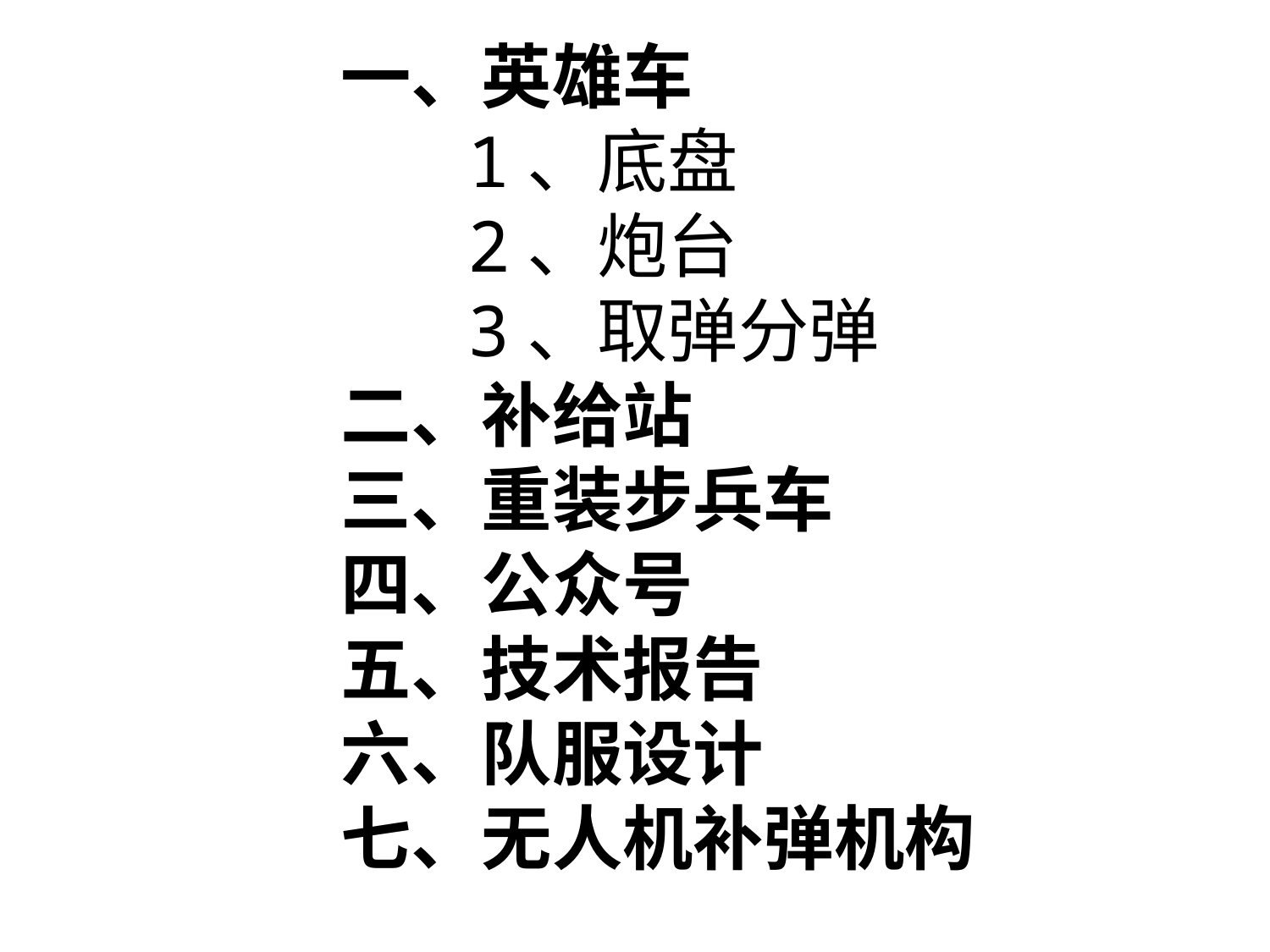

一、英雄车
	1、底盘
	2、炮台
	3、取弹分弹
二、补给站
三、重装步兵车
四、公众号
五、技术报告
六、队服设计
七、无人机补弹机构